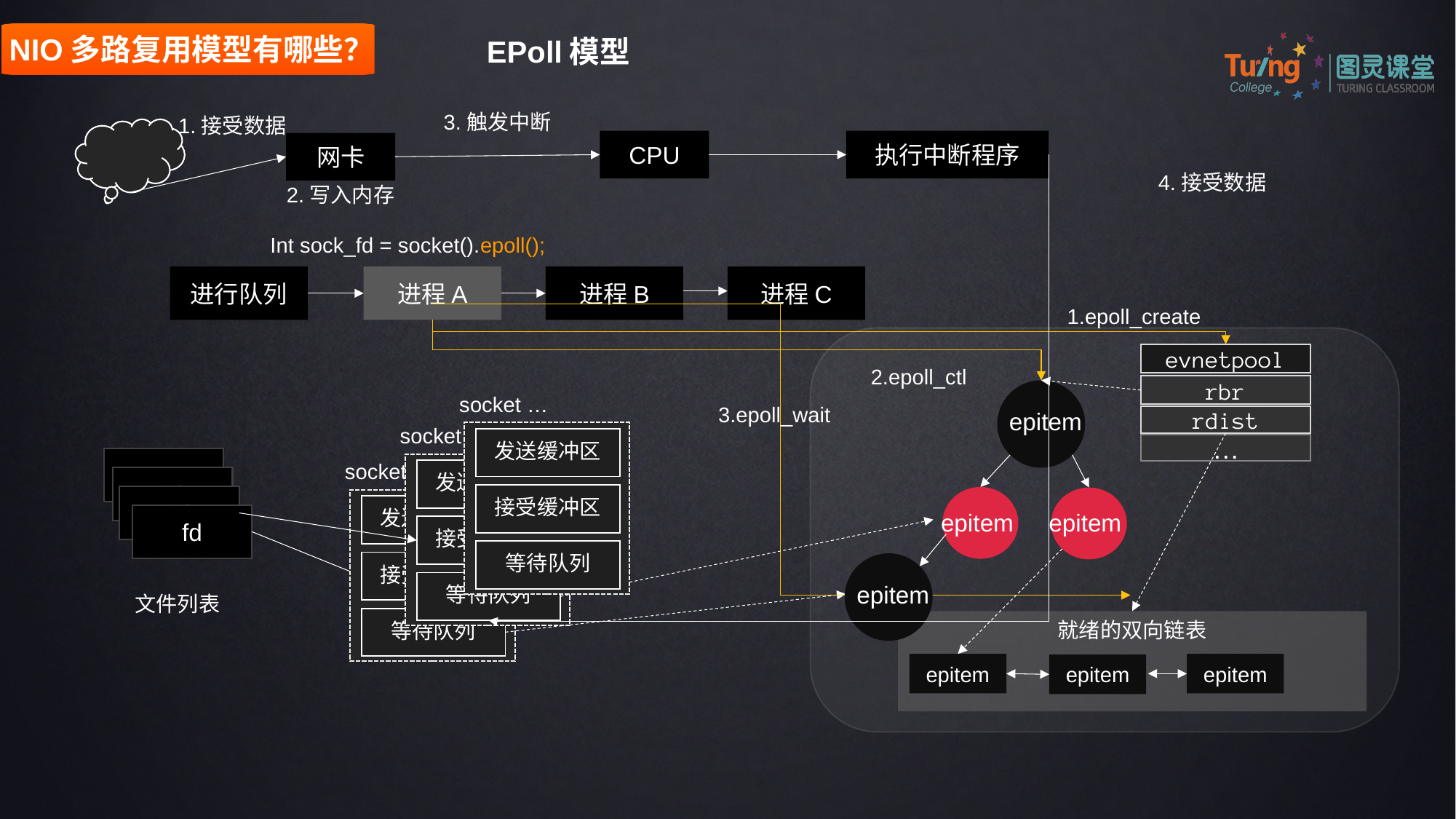

NIO多路复用模型有哪些？
EPoll模型
3.触发中断
1.接受数据

CPU
执行中断程序
网卡
4.接受数据
2.写入内存
Int sock_fd = socket().epoll();
进行队列
进程A
进程B
进程C
1.epoll_create

evnetpool
2.epoll_ctl
rbr

epitem
socket …
3.epoll_wait
rdist
socket 2

| 发送缓冲区 |
| --- |
…
fd
socket 1

| 发送缓冲区 |
| --- |
fd
| 接受缓冲区 |
| --- |
fd

epitem

epitem

| 发送缓冲区 |
| --- |
fd
| 接受缓冲区 |
| --- |
| 等待队列 |
| --- |
| 接受缓冲区 |
| --- |

epitem
| 等待队列 |
| --- |
文件列表
| 等待队列 |
| --- |
就绪的双向链表
epitem
epitem
epitem